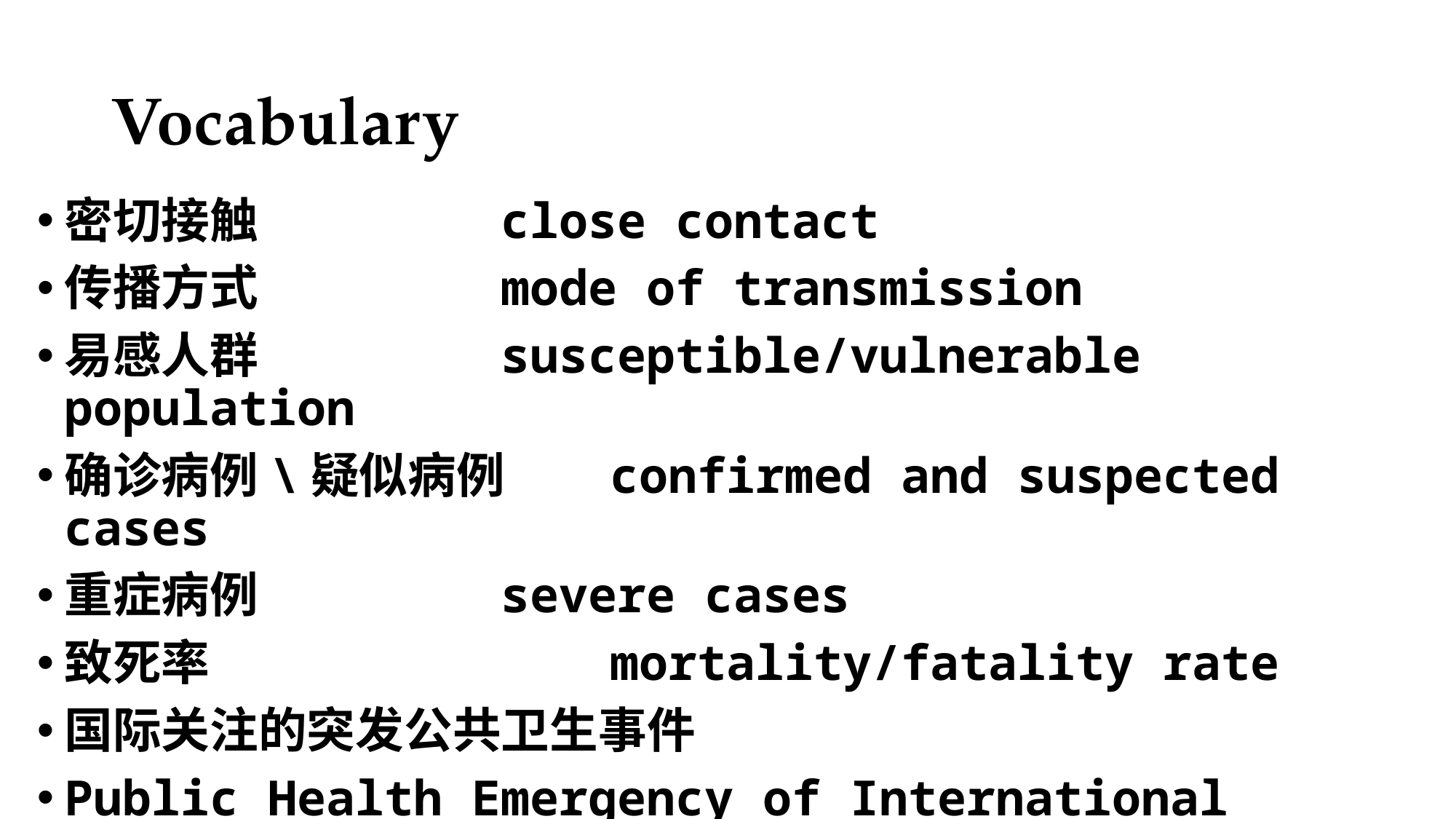

# Vocabulary
密切接触 			close contact
传播方式 			mode of transmission
易感人群 			susceptible/vulnerable population
确诊病例\疑似病例 	confirmed and suspected cases
重症病例 			severe cases
致死率 				mortality/fatality rate
国际关注的突发公共卫生事件
Public Health Emergency of International Concern (PHEIC)